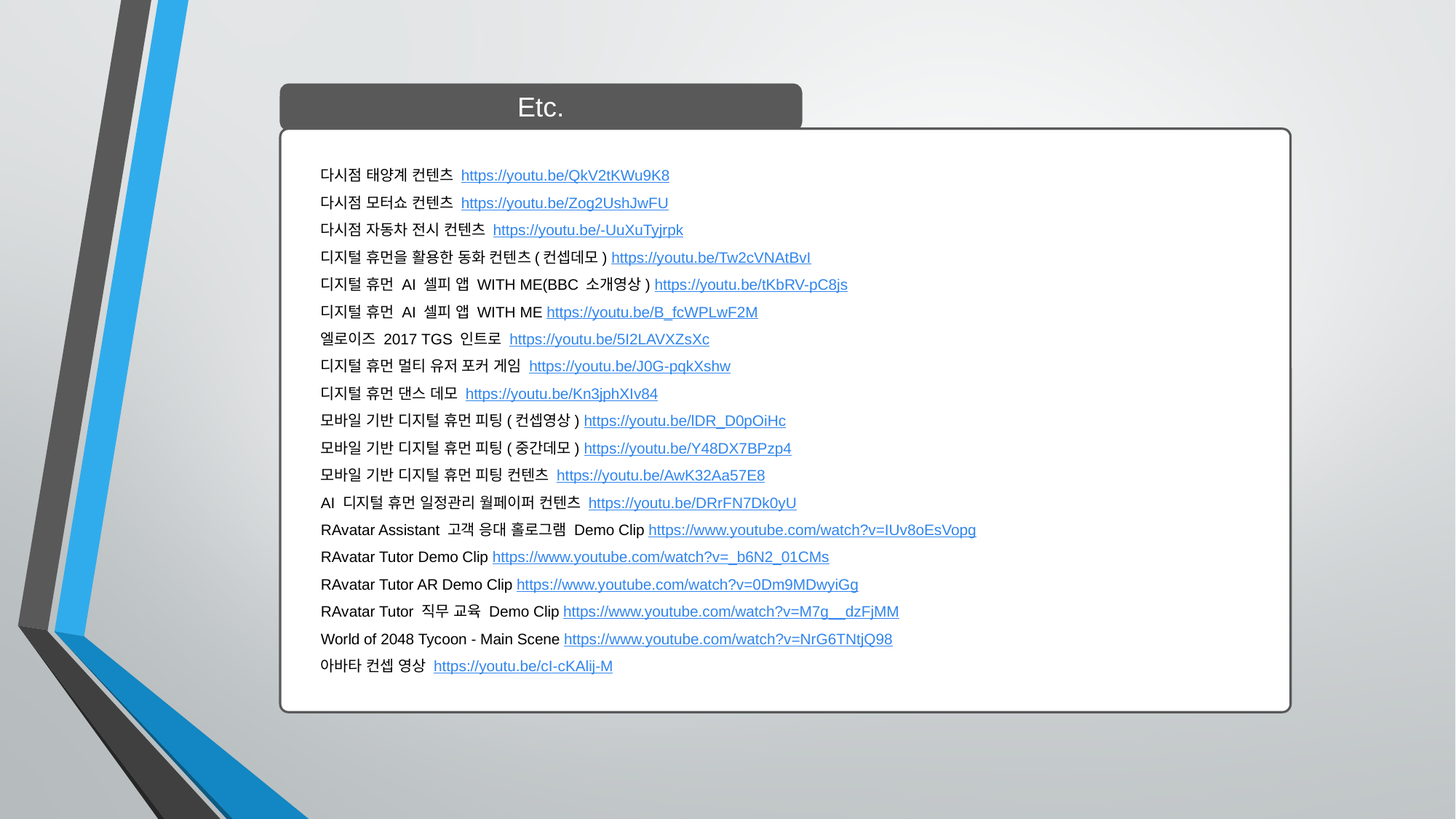

Etc.

다시점 태양계 컨텐츠 https://youtu.be/QkV2tKWu9K8
다시점 모터쇼 컨텐츠 https://youtu.be/Zog2UshJwFU
다시점 자동차 전시 컨텐츠 https://youtu.be/-UuXuTyjrpk
디지털 휴먼을 활용한 동화 컨텐츠(컨셉데모) https://youtu.be/Tw2cVNAtBvI
디지털 휴먼 AI 셀피 앱 WITH ME(BBC 소개영상) https://youtu.be/tKbRV-pC8js
디지털 휴먼 AI 셀피 앱 WITH ME https://youtu.be/B_fcWPLwF2M
엘로이즈 2017 TGS 인트로 https://youtu.be/5I2LAVXZsXc
디지털 휴먼 멀티 유저 포커 게임 https://youtu.be/J0G-pqkXshw
디지털 휴먼 댄스 데모 https://youtu.be/Kn3jphXIv84
모바일 기반 디지털 휴먼 피팅(컨셉영상) https://youtu.be/lDR_D0pOiHc
모바일 기반 디지털 휴먼 피팅(중간데모) https://youtu.be/Y48DX7BPzp4
모바일 기반 디지털 휴먼 피팅 컨텐츠 https://youtu.be/AwK32Aa57E8
AI 디지털 휴먼 일정관리 월페이퍼 컨텐츠 https://youtu.be/DRrFN7Dk0yU
RAvatar Assistant 고객 응대 홀로그램 Demo Clip https://www.youtube.com/watch?v=IUv8oEsVopg
RAvatar Tutor Demo Clip https://www.youtube.com/watch?v=_b6N2_01CMs
RAvatar Tutor AR Demo Clip https://www.youtube.com/watch?v=0Dm9MDwyiGg
RAvatar Tutor 직무 교육 Demo Clip https://www.youtube.com/watch?v=M7g__dzFjMM
World of 2048 Tycoon - Main Scene https://www.youtube.com/watch?v=NrG6TNtjQ98
아바타 컨셉 영상 https://youtu.be/cI-cKAlij-M